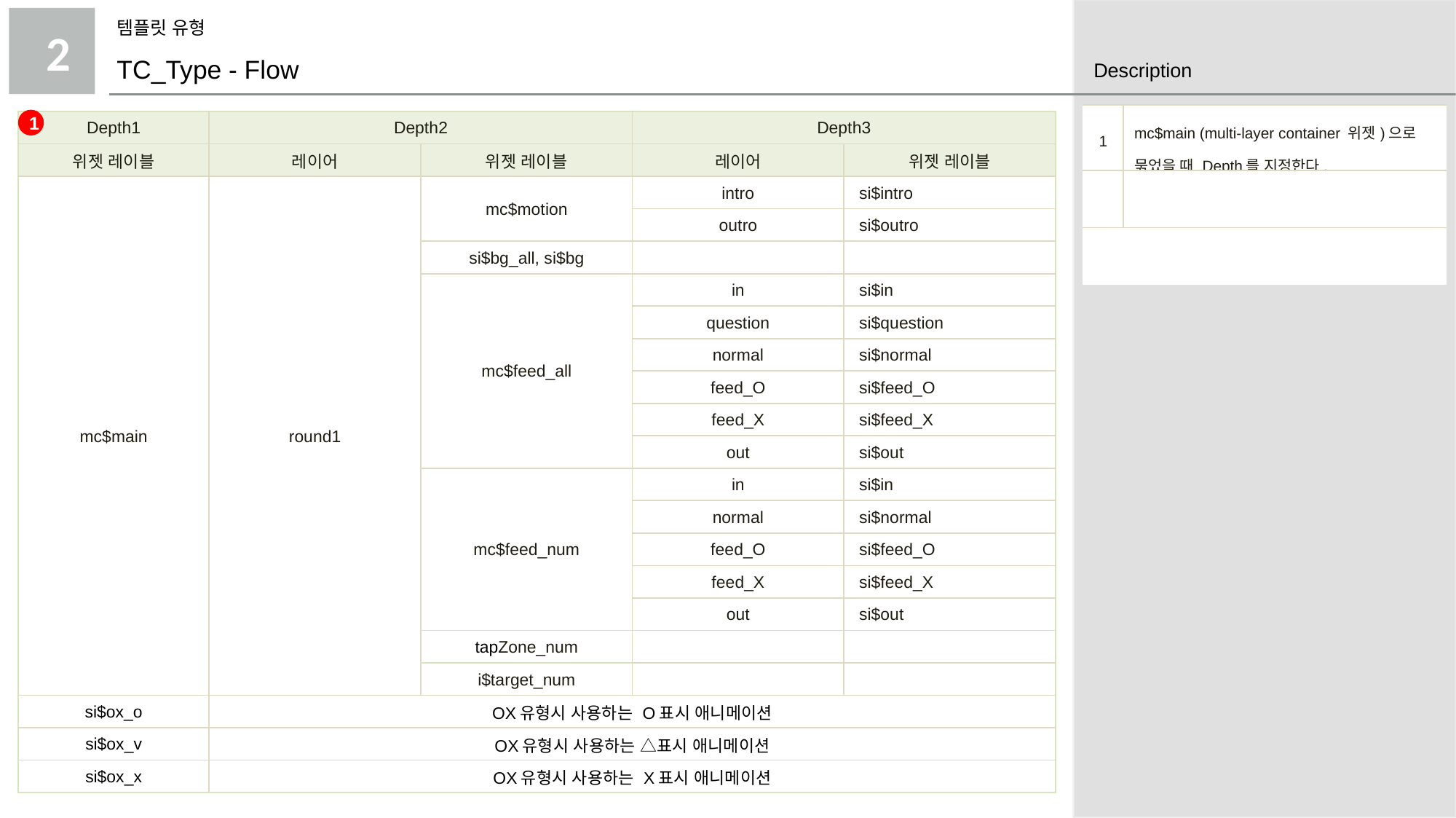

템플릿 유형
2
TC_Type - Flow
| 1 | mc$main (multi-layer container 위젯)으로 묶었을 때 Depth를 지정한다. |
| --- | --- |
|  |  |
|  |  |
1
| Depth1 | Depth2 |  | Depth3 |  |
| --- | --- | --- | --- | --- |
| 위젯 레이블 | 레이어 | 위젯 레이블 | 레이어 | 위젯 레이블 |
| mc$main | round1 | mc$motion | intro | si$intro |
|  |  |  | outro | si$outro |
|  |  | si$bg\_all, si$bg |  |  |
|  |  | mc$feed\_all | in | si$in |
|  |  |  | question | si$question |
|  |  |  | normal | si$normal |
|  |  |  | feed\_O | si$feed\_O |
|  |  |  | feed\_X | si$feed\_X |
|  |  |  | out | si$out |
|  |  | mc$feed\_num | in | si$in |
|  |  |  | normal | si$normal |
|  |  |  | feed\_O | si$feed\_O |
|  |  |  | feed\_X | si$feed\_X |
|  |  |  | out | si$out |
|  |  | tapZone\_num |  |  |
|  |  | i$target\_num |  |  |
| si$ox\_o | OX유형시 사용하는 O표시 애니메이션 |  |  |  |
| si$ox\_v | OX유형시 사용하는 △표시 애니메이션 |  |  |  |
| si$ox\_x | OX유형시 사용하는 X표시 애니메이션 |  |  |  |